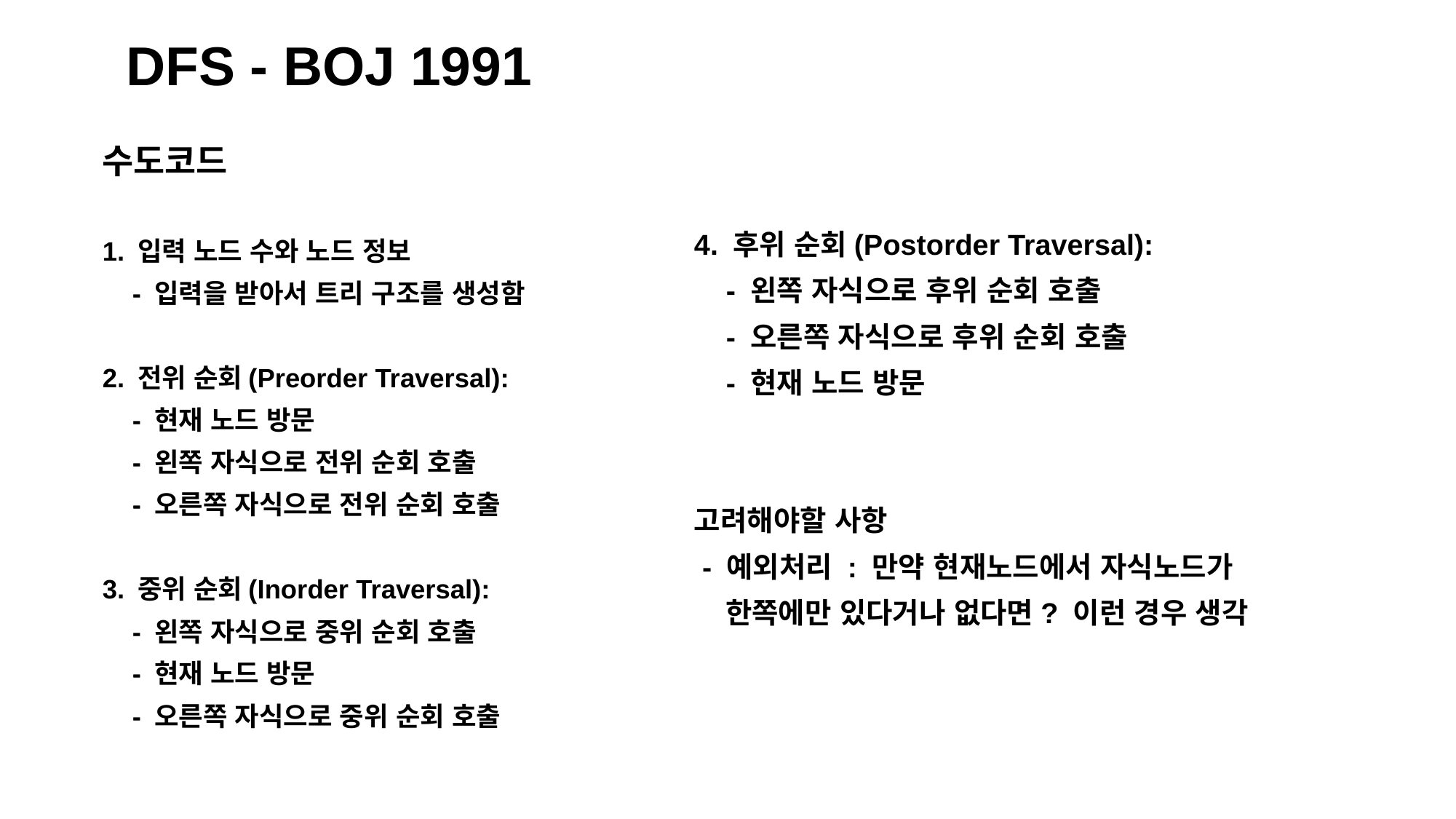

# DFS - BOJ 1991

4. 후위 순회(Postorder Traversal):
    - 왼쪽 자식으로 후위 순회 호출
    - 오른쪽 자식으로 후위 순회 호출
    - 현재 노드 방문

고려해야할 사항
 - 예외처리 : 만약 현재노드에서 자식노드가
   한쪽에만 있다거나 없다면? 이런 경우 생각

수도코드

1. 입력 노드 수와 노드 정보
    - 입력을 받아서 트리 구조를 생성함

2. 전위 순회(Preorder Traversal):
    - 현재 노드 방문
    - 왼쪽 자식으로 전위 순회 호출
    - 오른쪽 자식으로 전위 순회 호출

3. 중위 순회(Inorder Traversal):
    - 왼쪽 자식으로 중위 순회 호출
    - 현재 노드 방문
    - 오른쪽 자식으로 중위 순회 호출